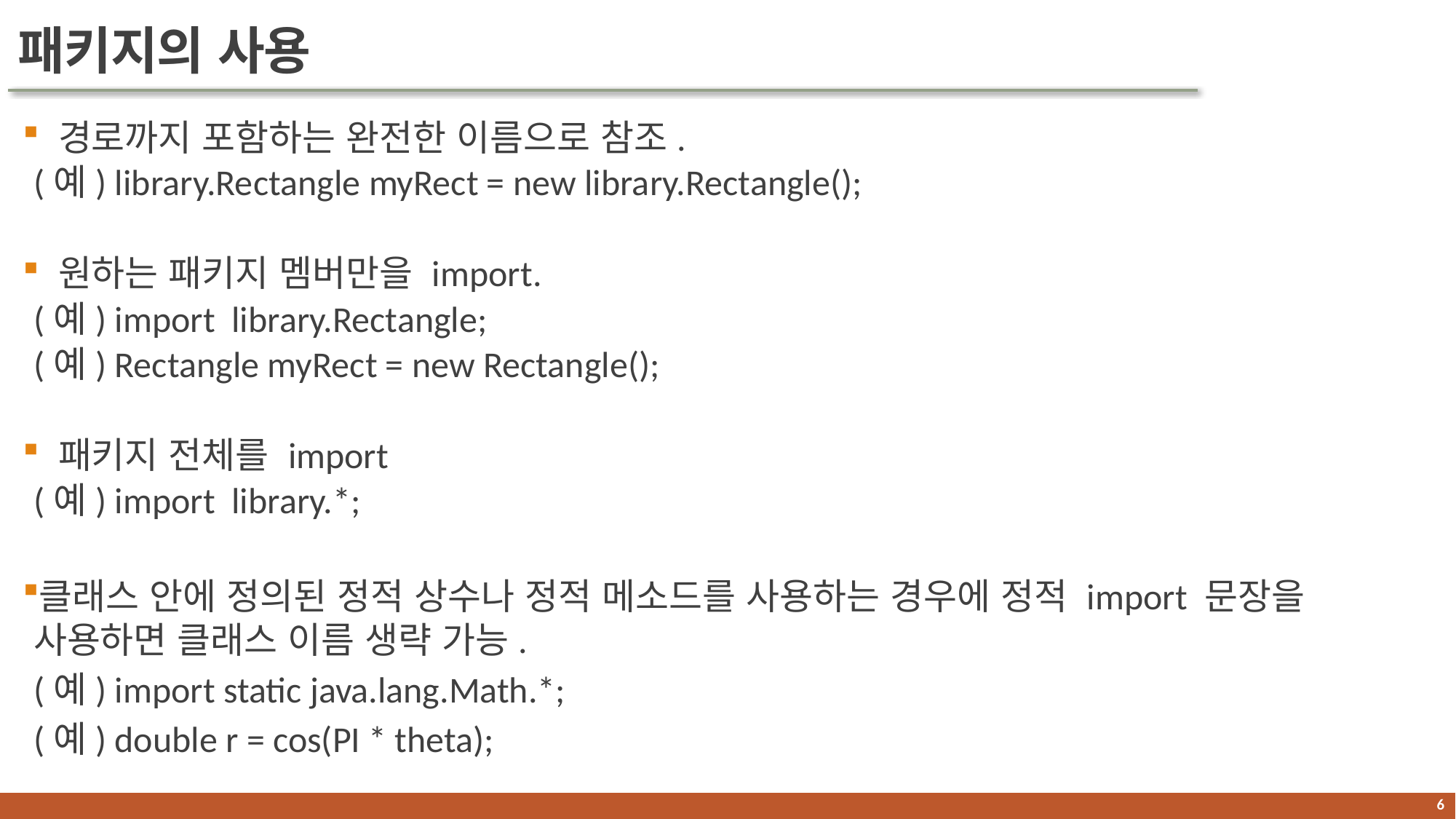

# 패키지의 사용
 경로까지 포함하는 완전한 이름으로 참조.
	(예) library.Rectangle myRect = new library.Rectangle();

 원하는 패키지 멤버만을 import.
	(예) import  library.Rectangle;
	(예) Rectangle myRect = new Rectangle();

 패키지 전체를 import
	(예) import  library.*;

클래스 안에 정의된 정적 상수나 정적 메소드를 사용하는 경우에 정적 import 문장을 사용하면 클래스 이름 생략 가능.
	(예) import static java.lang.Math.*;
	(예) double r = cos(PI * theta);

6